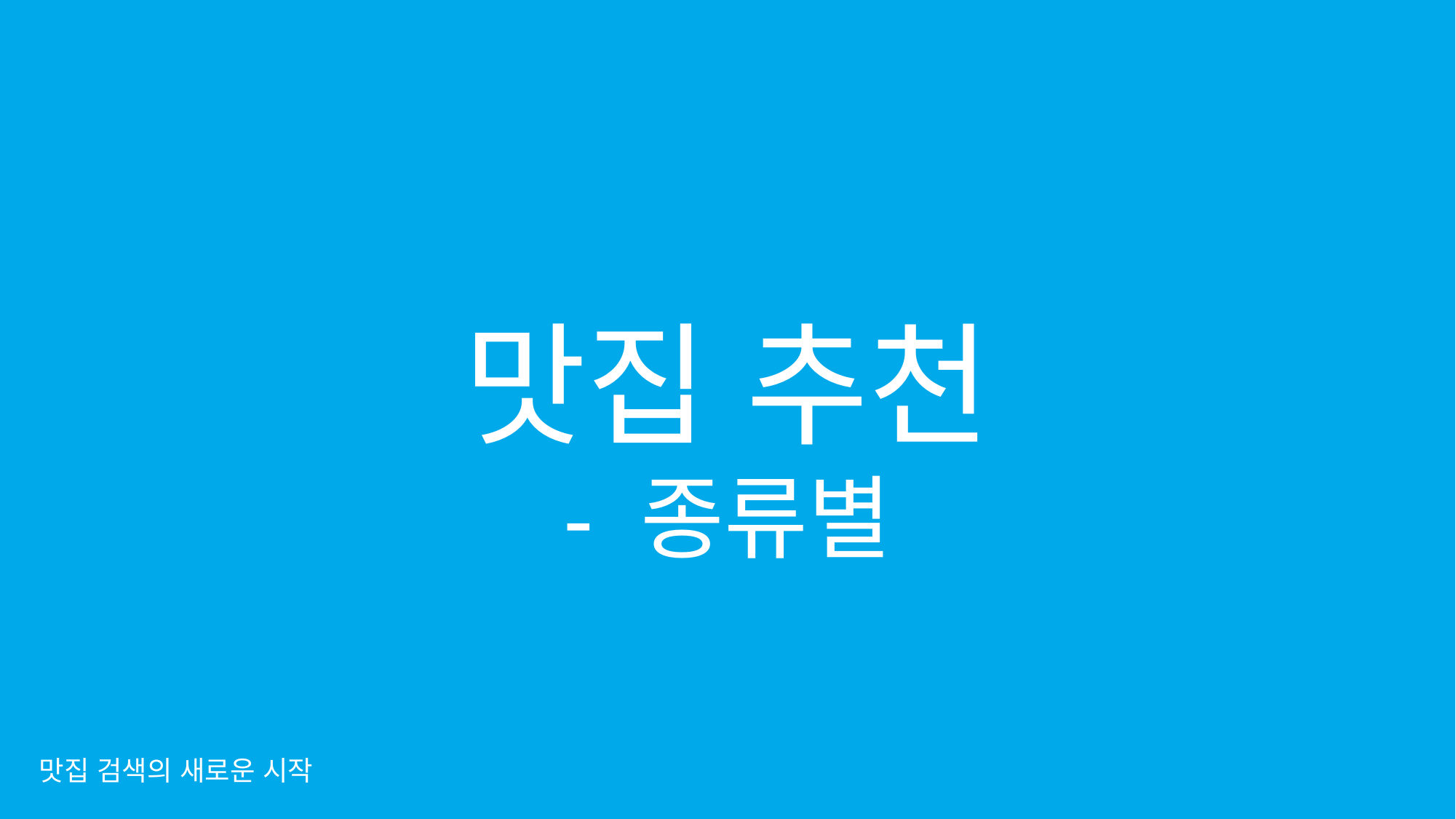

맛집 추천
- 종류별
맛집 검색의 새로운 시작